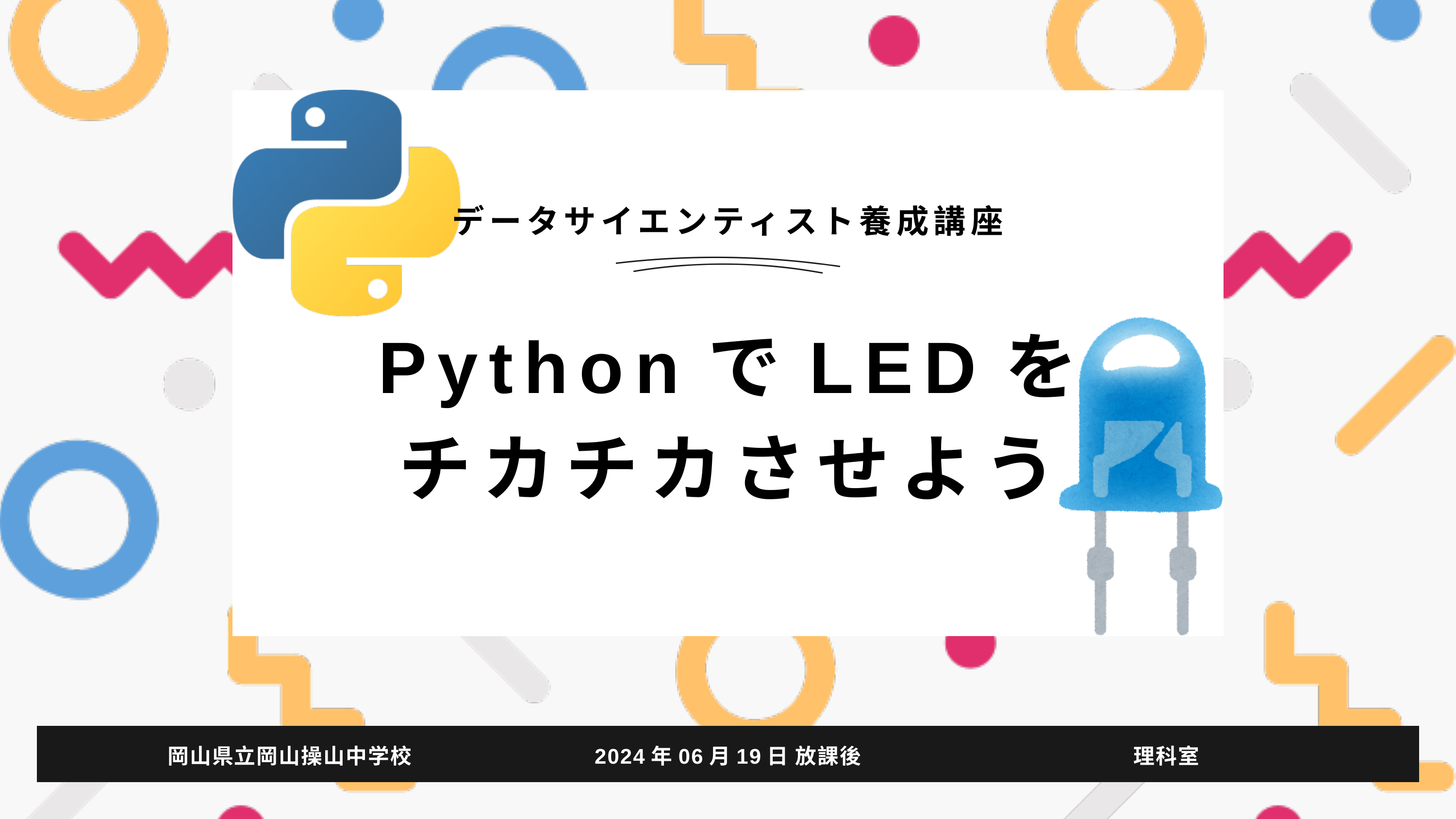

データサイエンティスト養成講座

PythonでLEDを
チカチカさせよう

岡山県立岡山操山中学校
2024年06月19日 放課後
理科室